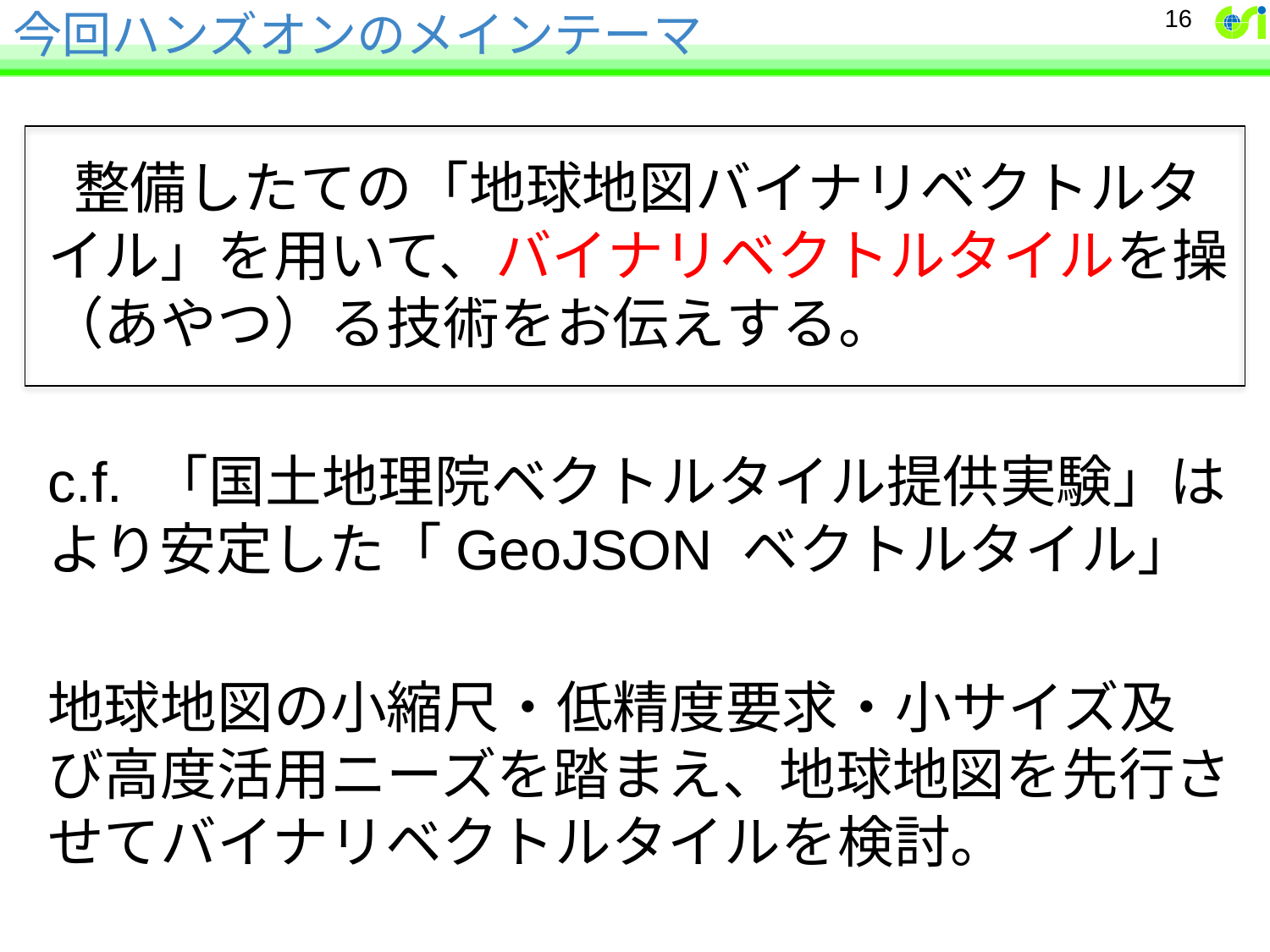

# 今回ハンズオンのメインテーマ
16

 整備したての「地球地図バイナリベクトルタイル」を用いて、バイナリベクトルタイルを操（あやつ）る技術をお伝えする。

c.f. 「国土地理院ベクトルタイル提供実験」はより安定した「GeoJSON ベクトルタイル」

地球地図の小縮尺・低精度要求・小サイズ及び高度活用ニーズを踏まえ、地球地図を先行させてバイナリベクトルタイルを検討。